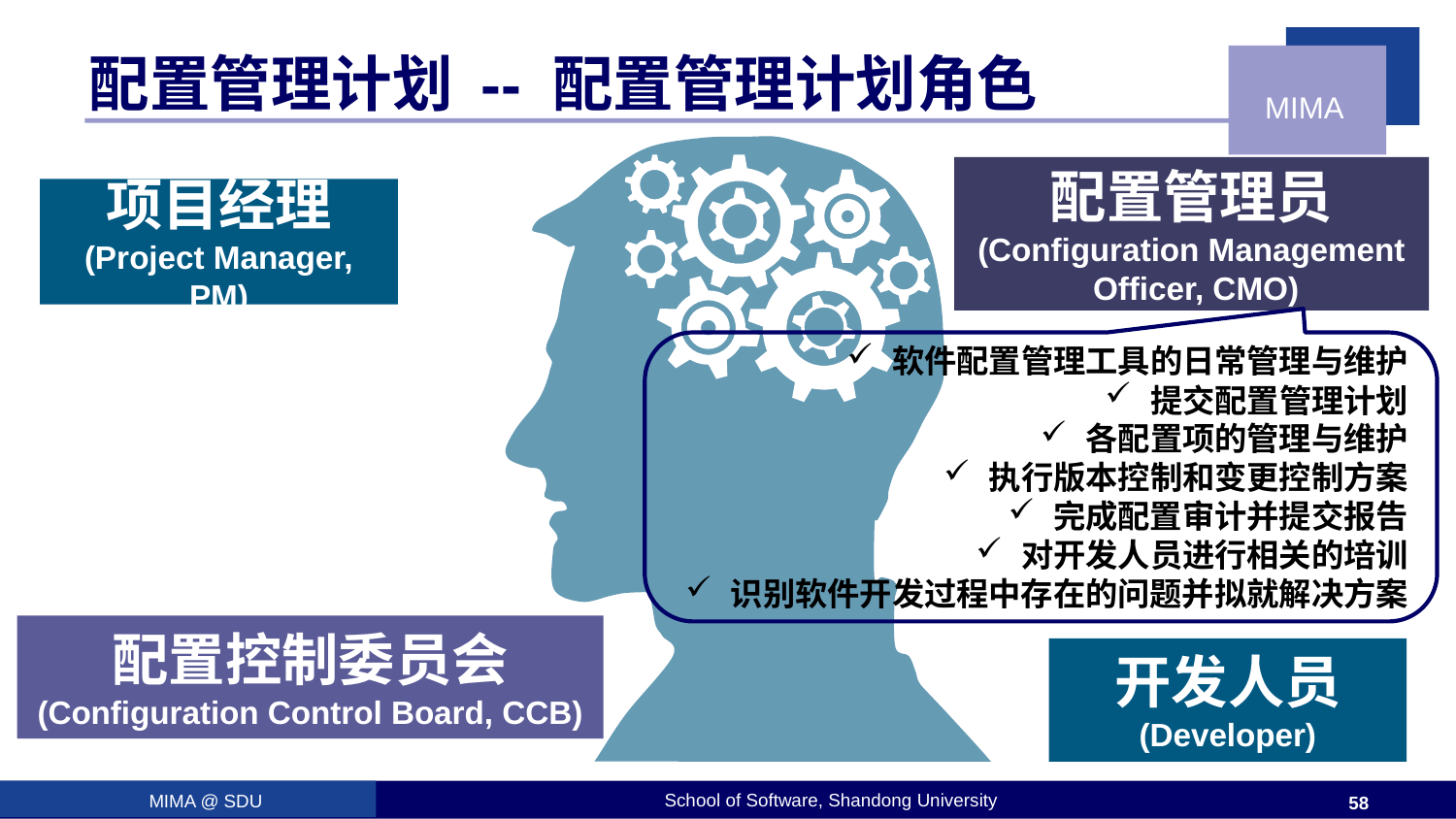

# 配置管理计划 -- 配置管理计划角色

配置管理员
(Configuration Management
 Officer, CMO)

项目经理
(Project Manager, PM)

软件配置管理工具的日常管理与维护
提交配置管理计划
各配置项的管理与维护
执行版本控制和变更控制方案
完成配置审计并提交报告
对开发人员进行相关的培训
识别软件开发过程中存在的问题并拟就解决方案
配置控制委员会
(Configuration Control Board, CCB)
开发人员
(Developer)